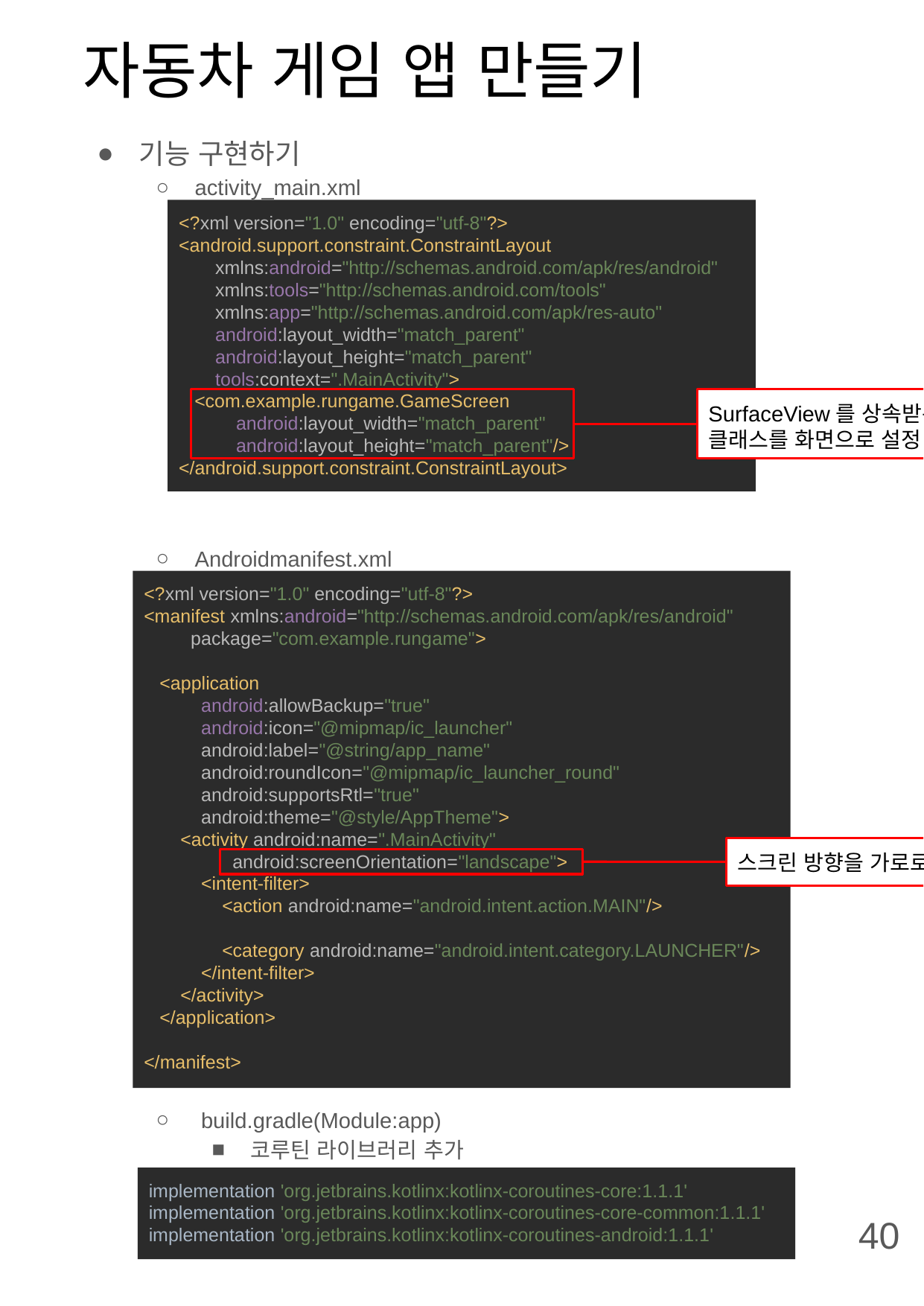

# 자동차 게임 앱 만들기
기능 구현하기
activity_main.xml

Androidmanifest.xml

 build.gradle(Module:app)
코루틴 라이브러리 추가

<?xml version="1.0" encoding="utf-8"?>
<android.support.constraint.ConstraintLayout
       xmlns:android="http://schemas.android.com/apk/res/android"
       xmlns:tools="http://schemas.android.com/tools"
       xmlns:app="http://schemas.android.com/apk/res-auto"
       android:layout_width="match_parent"
       android:layout_height="match_parent"
       tools:context=".MainActivity">
   <com.example.rungame.GameScreen
           android:layout_width="match_parent"
           android:layout_height="match_parent"/>
</android.support.constraint.ConstraintLayout>

SurfaceView를 상속받은 커스텀 클래스를 화면으로 설정
<?xml version="1.0" encoding="utf-8"?>
<manifest xmlns:android="http://schemas.android.com/apk/res/android"
         package="com.example.rungame">

   <application
           android:allowBackup="true"
           android:icon="@mipmap/ic_launcher"
           android:label="@string/app_name"
           android:roundIcon="@mipmap/ic_launcher_round"
           android:supportsRtl="true"
           android:theme="@style/AppTheme">
       <activity android:name=".MainActivity"
                 android:screenOrientation="landscape">
           <intent-filter>
               <action android:name="android.intent.action.MAIN"/>

               <category android:name="android.intent.category.LAUNCHER"/>
           </intent-filter>
       </activity>
   </application>

</manifest>

스크린 방향을 가로로 설정

implementation 'org.jetbrains.kotlinx:kotlinx-coroutines-core:1.1.1'
implementation 'org.jetbrains.kotlinx:kotlinx-coroutines-core-common:1.1.1'
implementation 'org.jetbrains.kotlinx:kotlinx-coroutines-android:1.1.1'
40